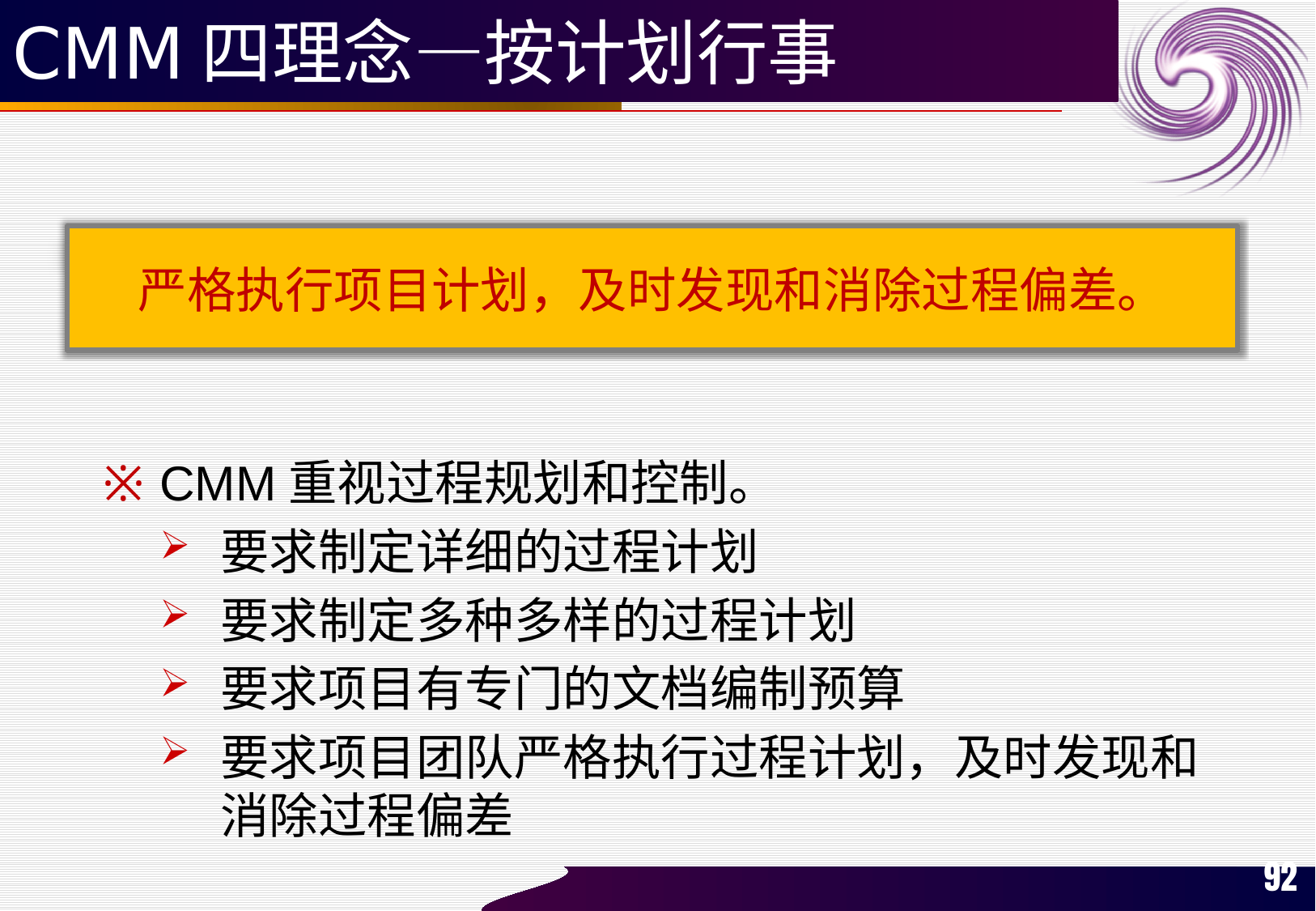

# CMM四理念—按计划行事
严格执行项目计划，及时发现和消除过程偏差。
CMM重视过程规划和控制。
要求制定详细的过程计划
要求制定多种多样的过程计划
要求项目有专门的文档编制预算
要求项目团队严格执行过程计划，及时发现和消除过程偏差
92